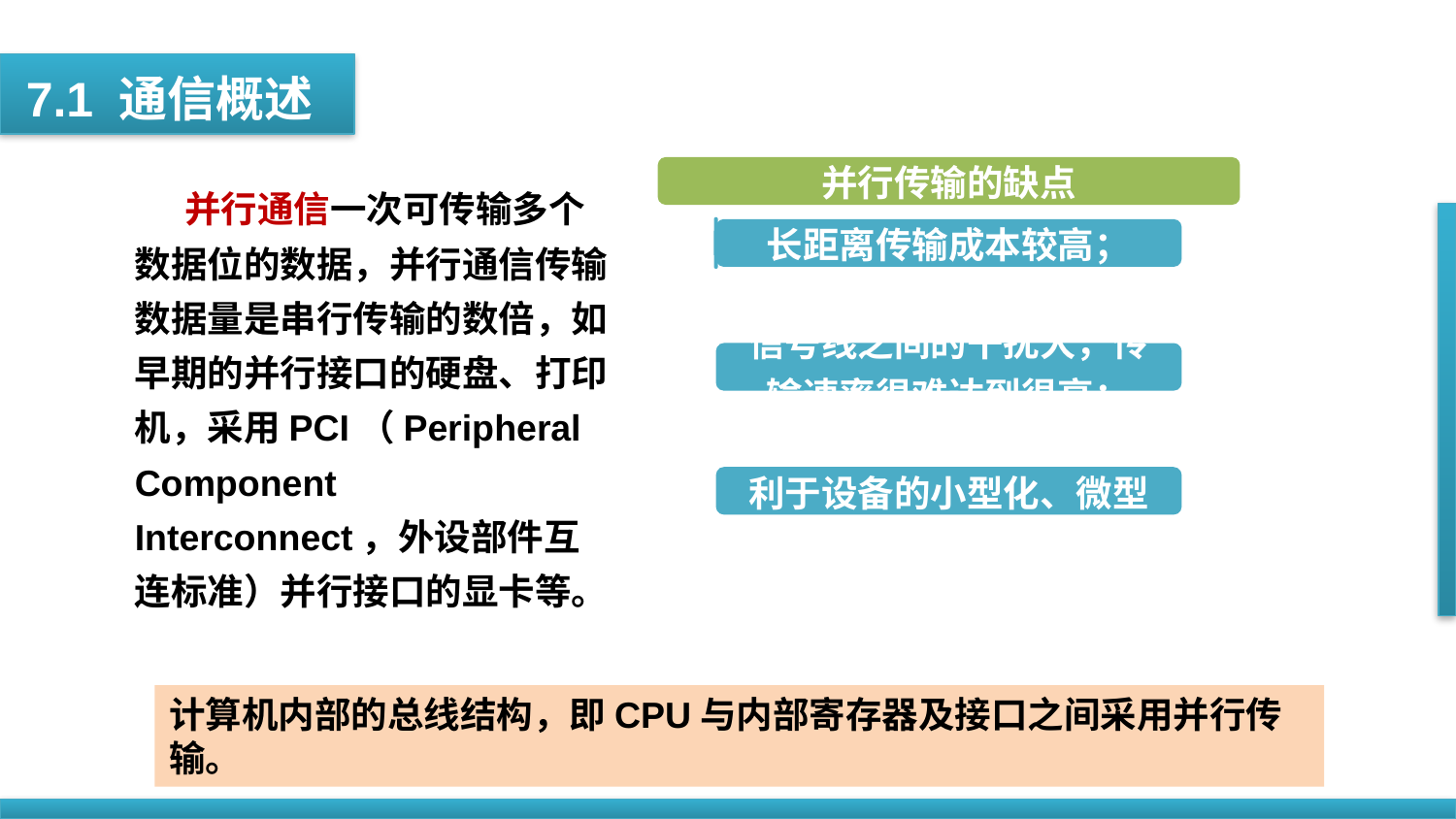

7.1 通信概述
并行传输的缺点
长距离传输成本较高；
信号线之间的干扰大，传输速率很难达到很高；
体积大，占用空间大，不利于设备的小型化、微型化。
     并行通信一次可传输多个数据位的数据，并行通信传输数据量是串行传输的数倍，如早期的并行接口的硬盘、打印机，采用PCI（Peripheral Component Interconnect，外设部件互连标准）并行接口的显卡等。
计算机内部的总线结构，即CPU与内部寄存器及接口之间采用并行传输。